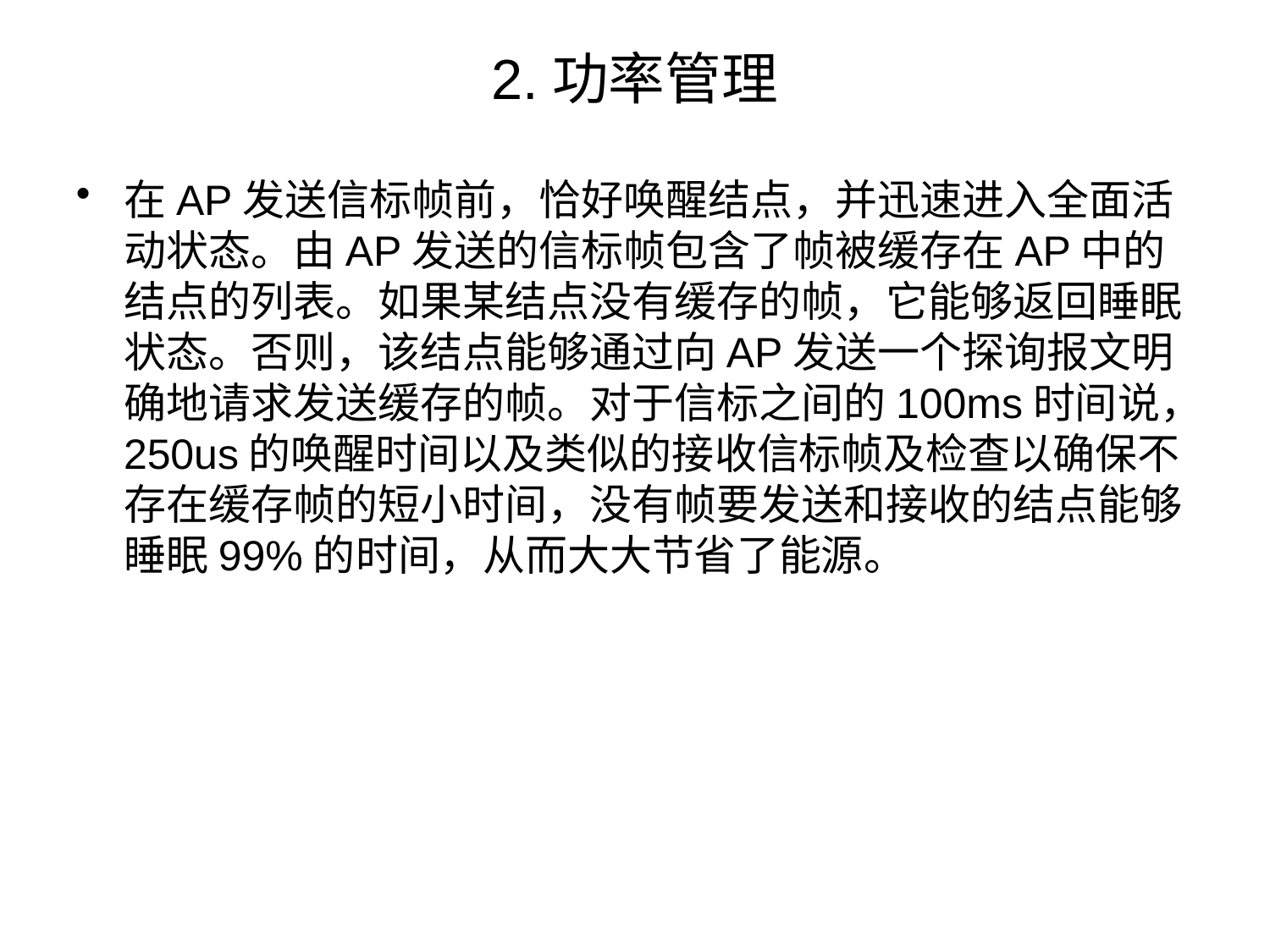

# 2.功率管理
在AP发送信标帧前，恰好唤醒结点，并迅速进入全面活动状态。由AP发送的信标帧包含了帧被缓存在AP中的结点的列表。如果某结点没有缓存的帧，它能够返回睡眠状态。否则，该结点能够通过向AP发送一个探询报文明确地请求发送缓存的帧。对于信标之间的100ms时间说，250us的唤醒时间以及类似的接收信标帧及检查以确保不存在缓存帧的短小时间，没有帧要发送和接收的结点能够睡眠99%的时间，从而大大节省了能源。